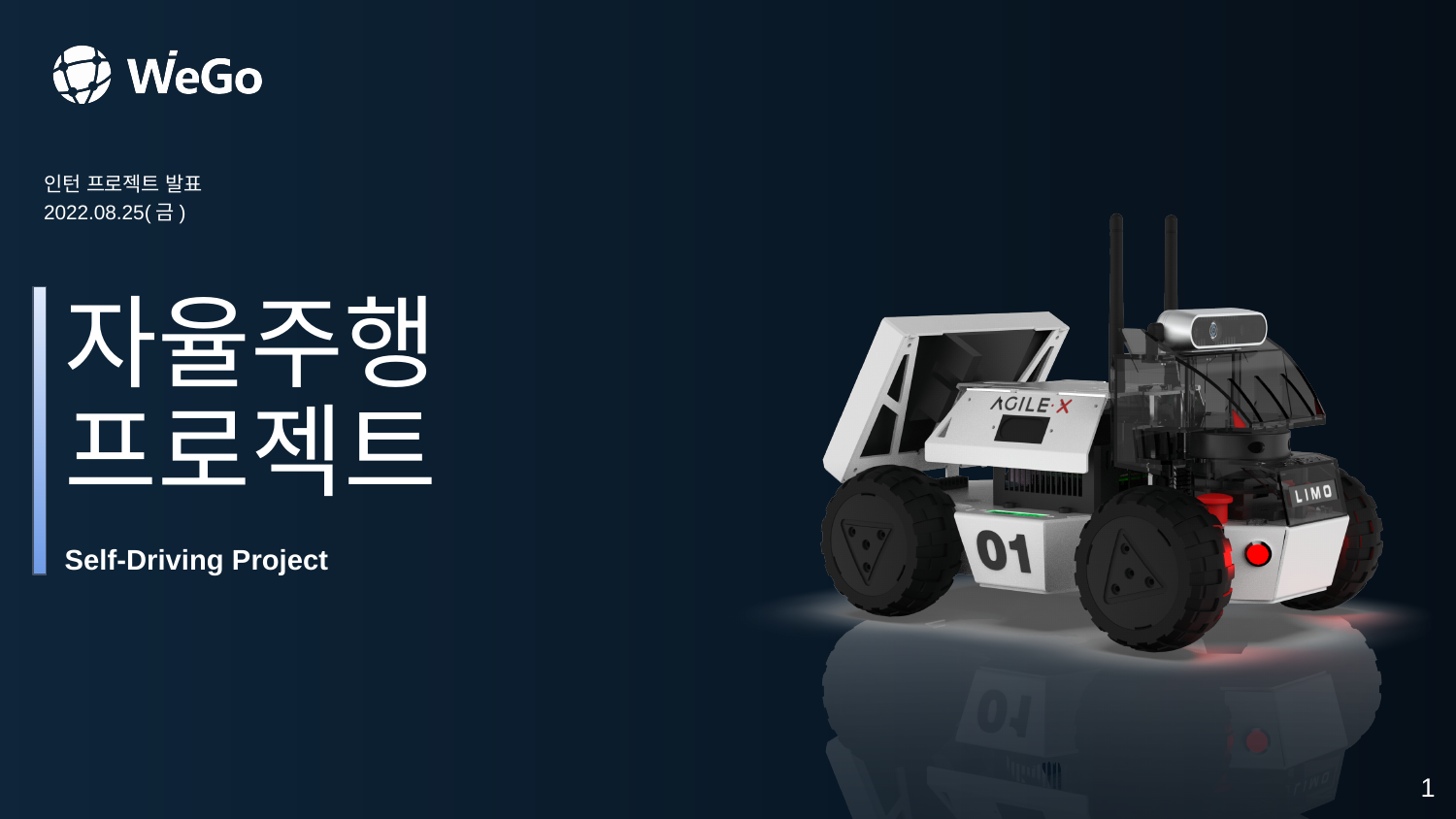

인턴 프로젝트 발표
2022.08.25(금)

# 자율주행 프로젝트

Self-Driving Project
1